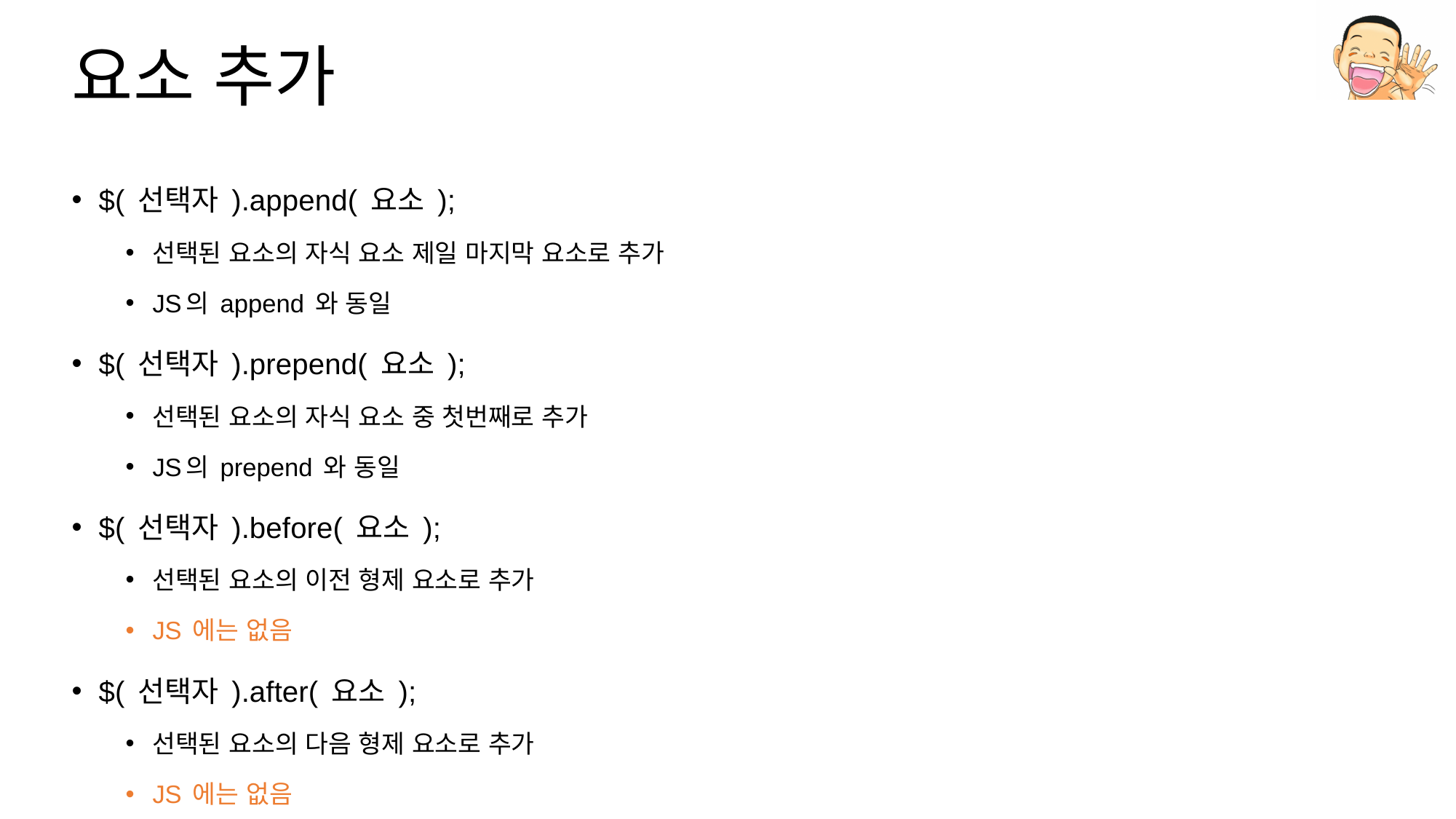

# 요소 추가
$( 선택자 ).append( 요소 );
선택된 요소의 자식 요소 제일 마지막 요소로 추가
JS의 append 와 동일
$( 선택자 ).prepend( 요소 );
선택된 요소의 자식 요소 중 첫번째로 추가
JS의 prepend 와 동일
$( 선택자 ).before( 요소 );
선택된 요소의 이전 형제 요소로 추가
JS 에는 없음
$( 선택자 ).after( 요소 );
선택된 요소의 다음 형제 요소로 추가
JS 에는 없음